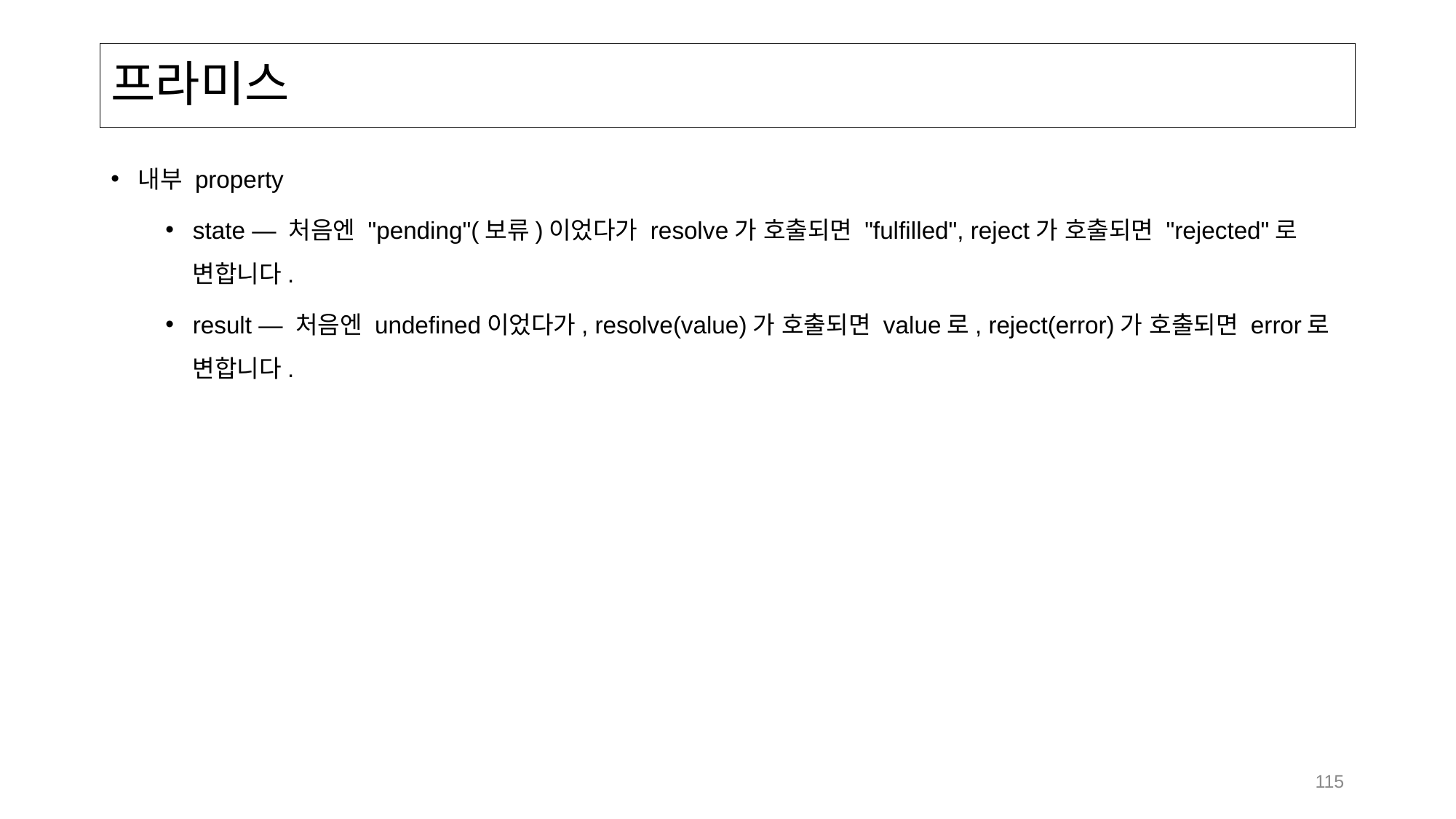

# 프라미스
내부 property
state — 처음엔 "pending"(보류)이었다가 resolve가 호출되면 "fulfilled", reject가 호출되면 "rejected"로 변합니다.
result — 처음엔 undefined이었다가, resolve(value)가 호출되면 value로, reject(error)가 호출되면 error로 변합니다.
115